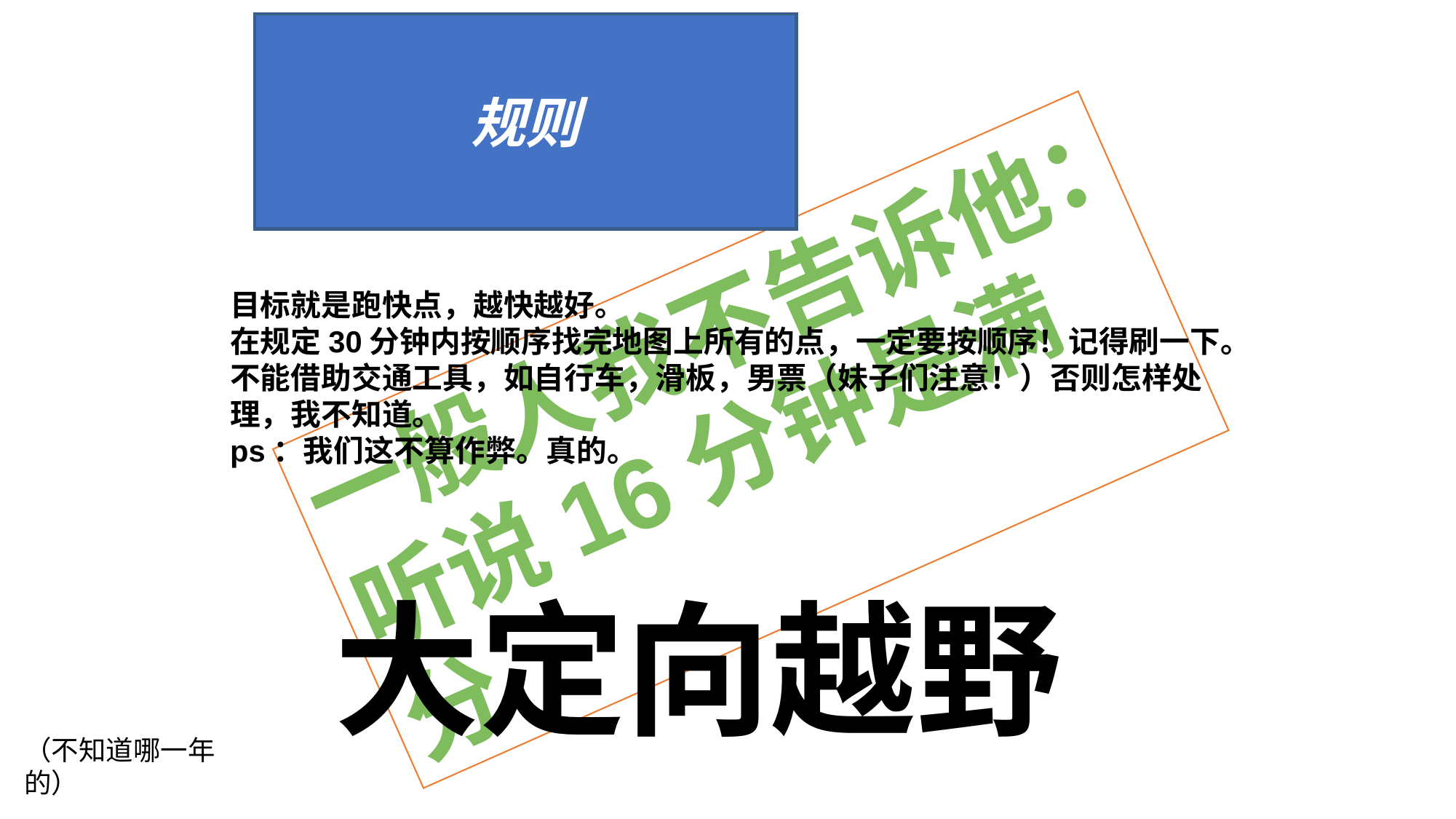

规则
一般人我不告诉他：听说16分钟是满分
目标就是跑快点，越快越好。
在规定30分钟内按顺序找完地图上所有的点，一定要按顺序！记得刷一下。
不能借助交通工具，如自行车，滑板，男票（妹子们注意！）否则怎样处理，我不知道。
ps：我们这不算作弊。真的。
大定向越野
（不知道哪一年的）